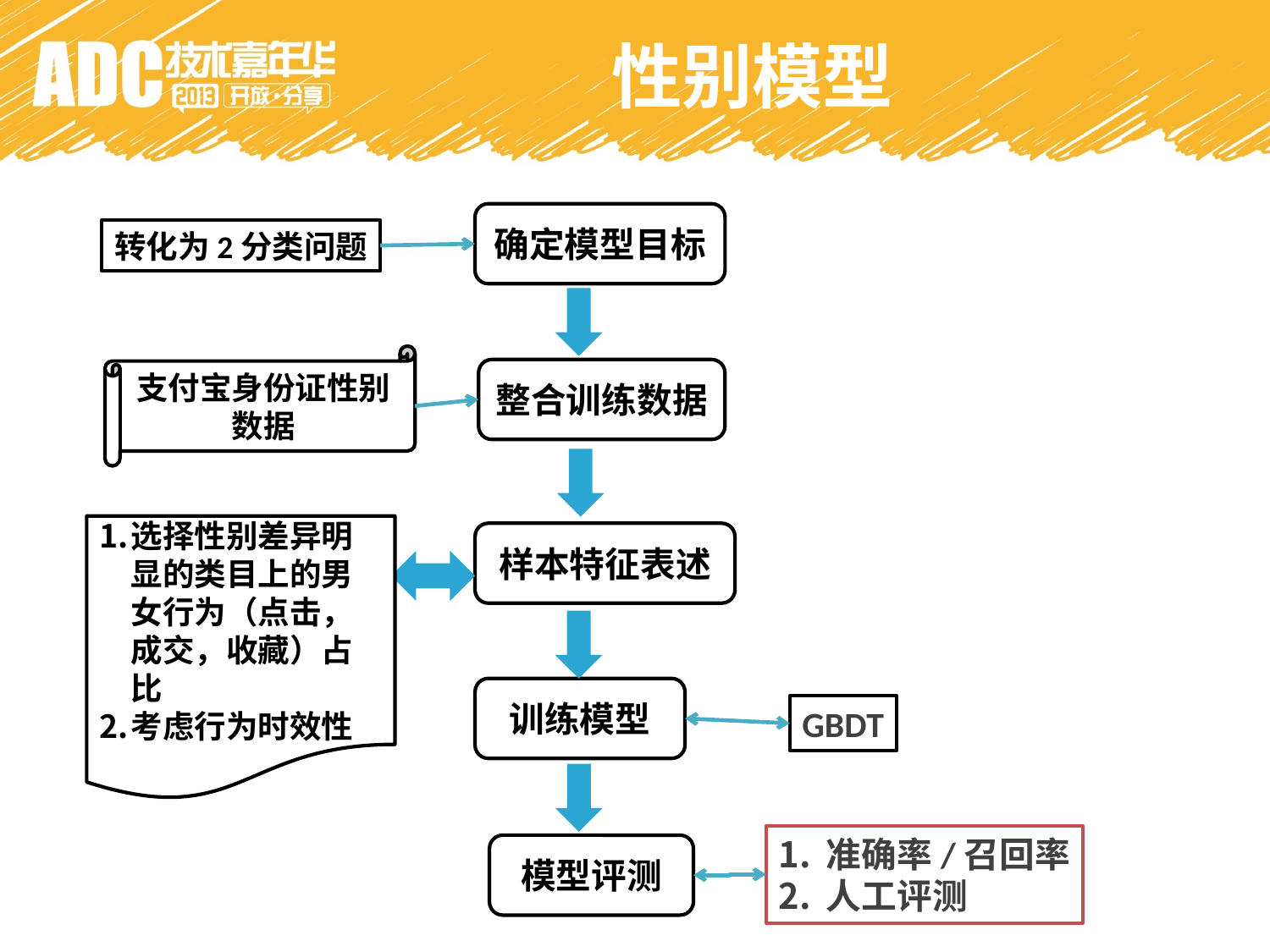

性别模型
确定模型目标
转化为2分类问题

支付宝身份证性别数据
整合训练数据

选择性别差异明显的类目上的男女行为（点击，成交，收藏）占比
考虑行为时效性
样本特征表述

训练模型
GBDT

准确率/召回率
人工评测
模型评测